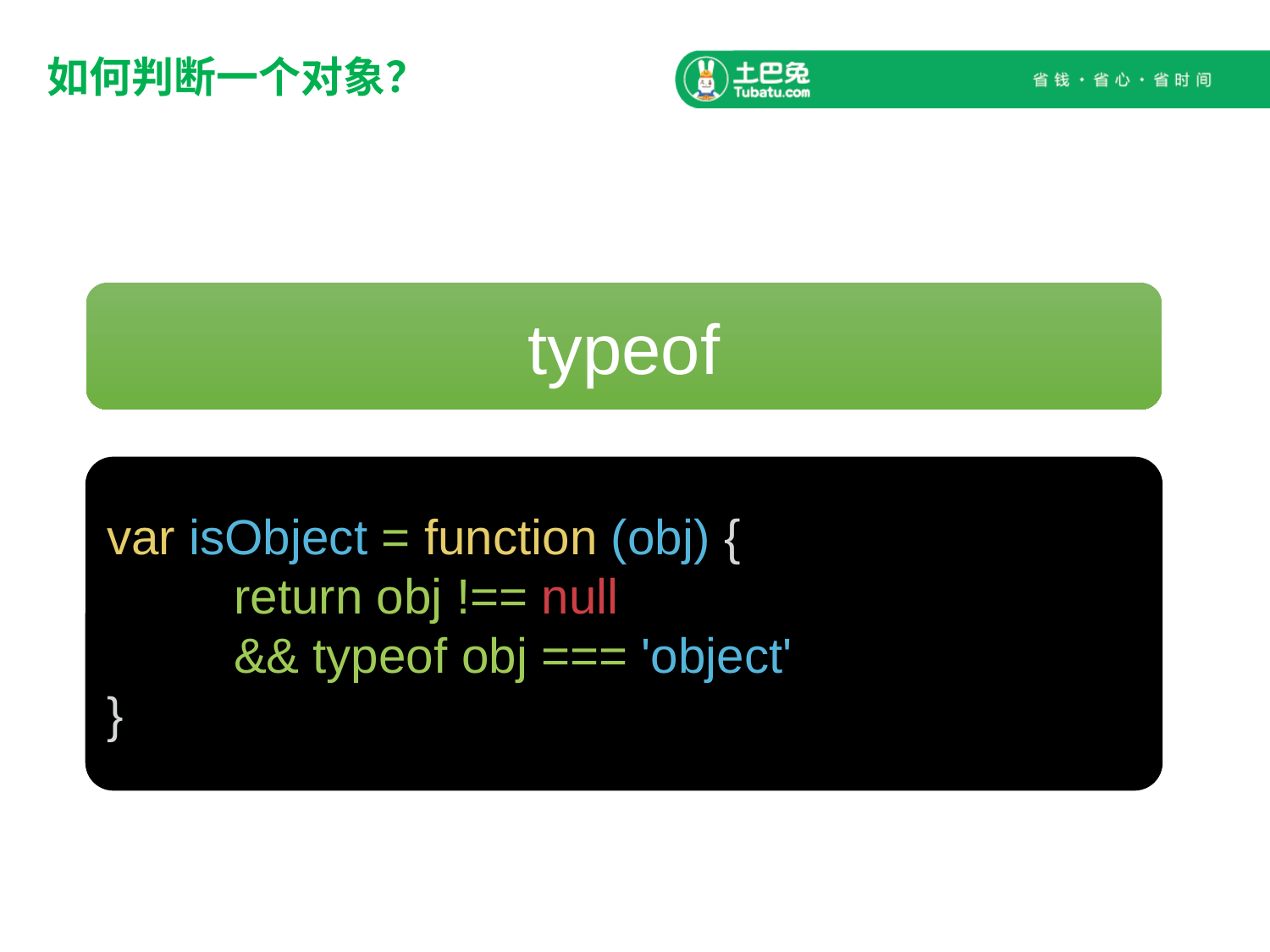

# 如何判断一个对象？

typeof
var isObject = function (obj) {
	return obj !== null
	&& typeof obj === 'object'
}